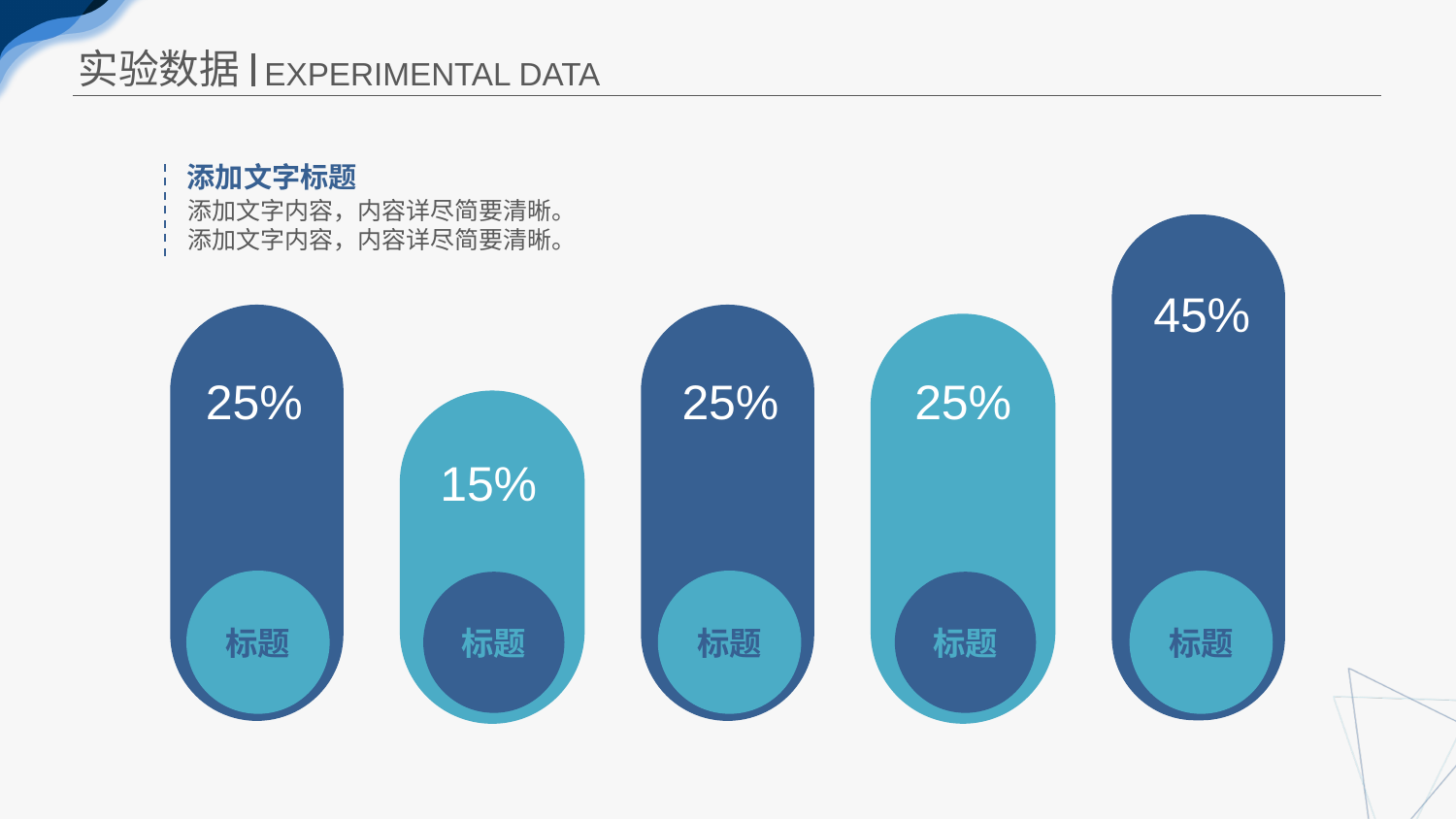

实验数据
EXPERIMENTAL DATA
添加文字标题
添加文字内容，内容详尽简要清晰。
添加文字内容，内容详尽简要清晰。
45%
25%
25%
25%

15%

标题
标题
标题

标题

标题